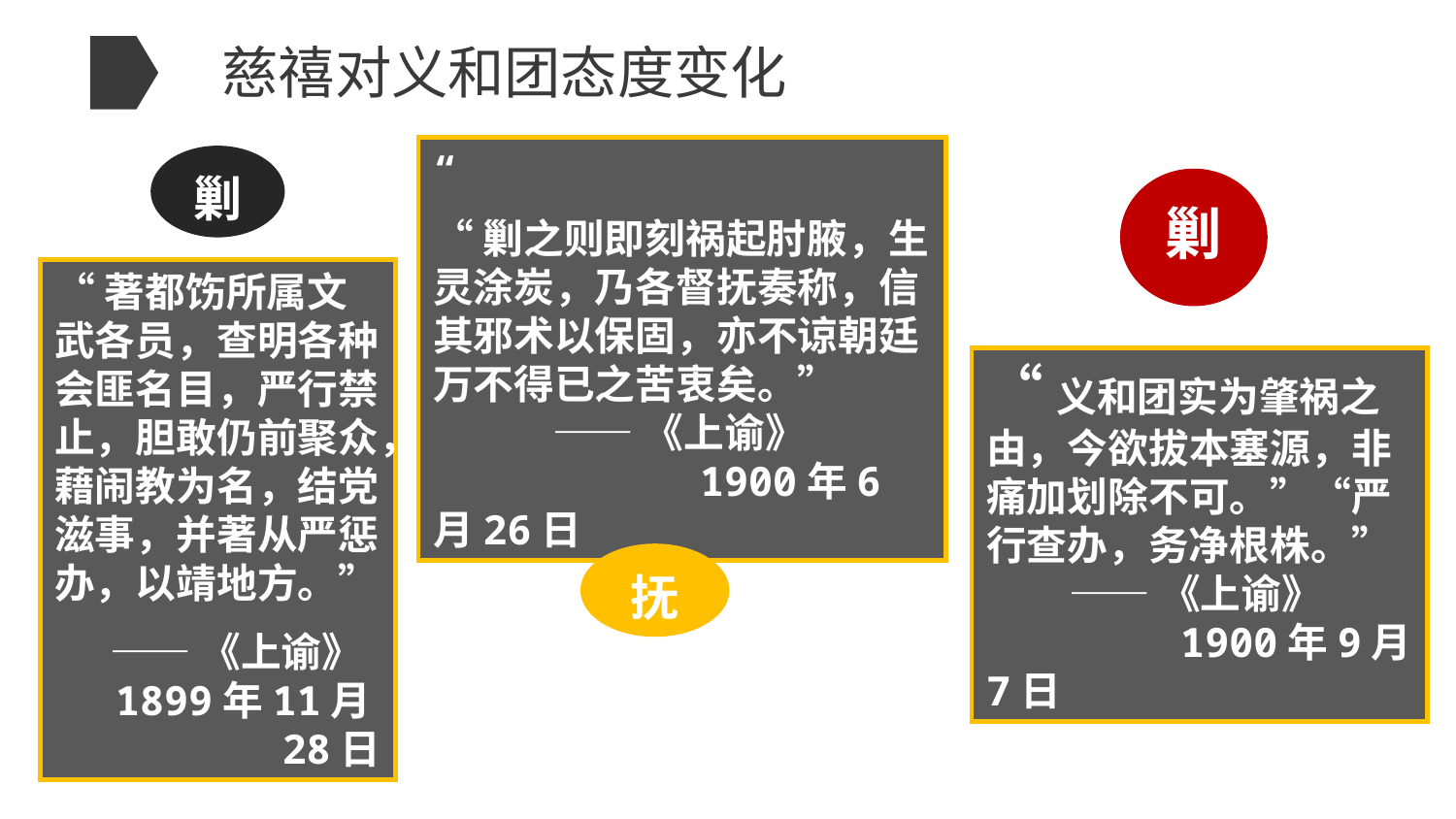

慈禧对义和团态度变化

“
“剿之则即刻祸起肘腋，生灵涂炭，乃各督抚奏称，信其邪术以保固，亦不谅朝廷万不得已之苦衷矣。”
             ——《上谕》
           1900年6月26日
剿
剿
“著都饬所属文武各员，查明各种会匪名目，严行禁止，胆敢仍前聚众，藉闹教为名，结党滋事，并著从严惩办，以靖地方。”
     ——《上谕》       1899年11月28日
“义和团实为肇祸之由，今欲拔本塞源，非痛加划除不可。”“严行查办，务净根株。”
         ——《上谕》
        1900年9月7日
抚